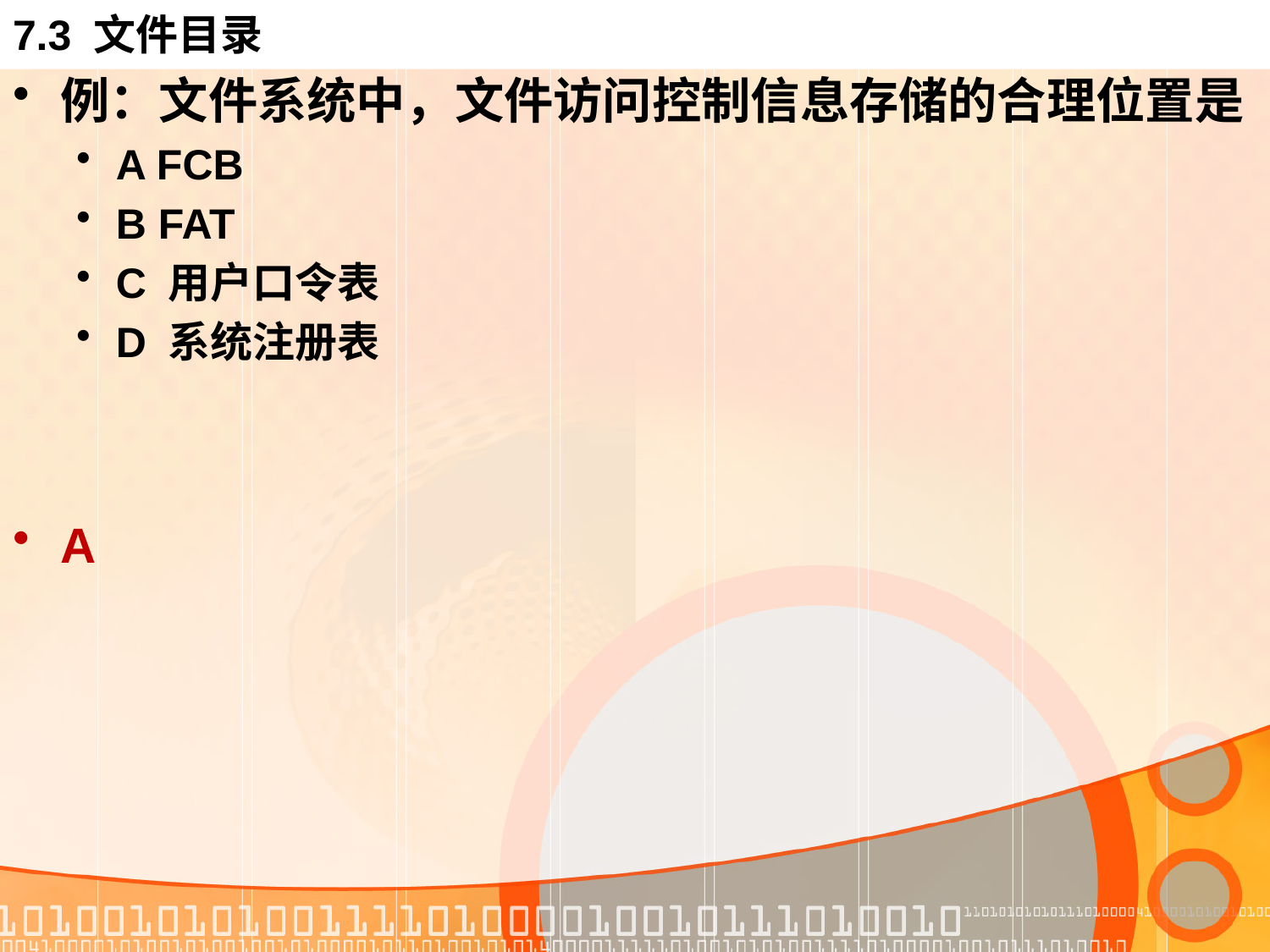

7.3 文件目录
例：文件系统中，文件访问控制信息存储的合理位置是
A FCB
B FAT
C 用户口令表
D 系统注册表

A